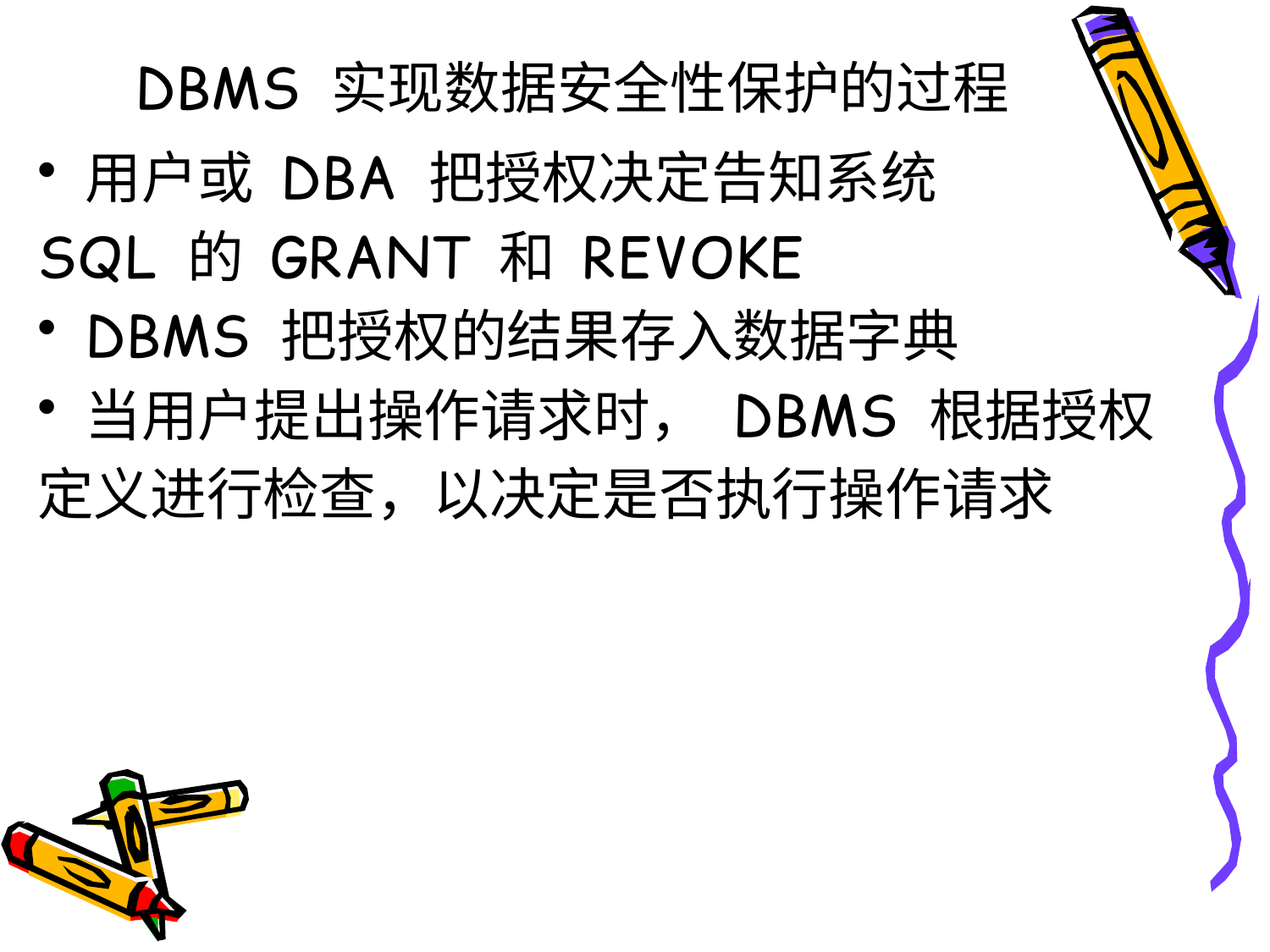

# DBMS 实现数据安全性保护的过程
用户或 DBA 把授权决定告知系统
SQL 的 GRANT 和 REVOKE
DBMS 把授权的结果存入数据字典
当用户提出操作请求时， DBMS 根据授权
定义进行检查，以决定是否执行操作请求